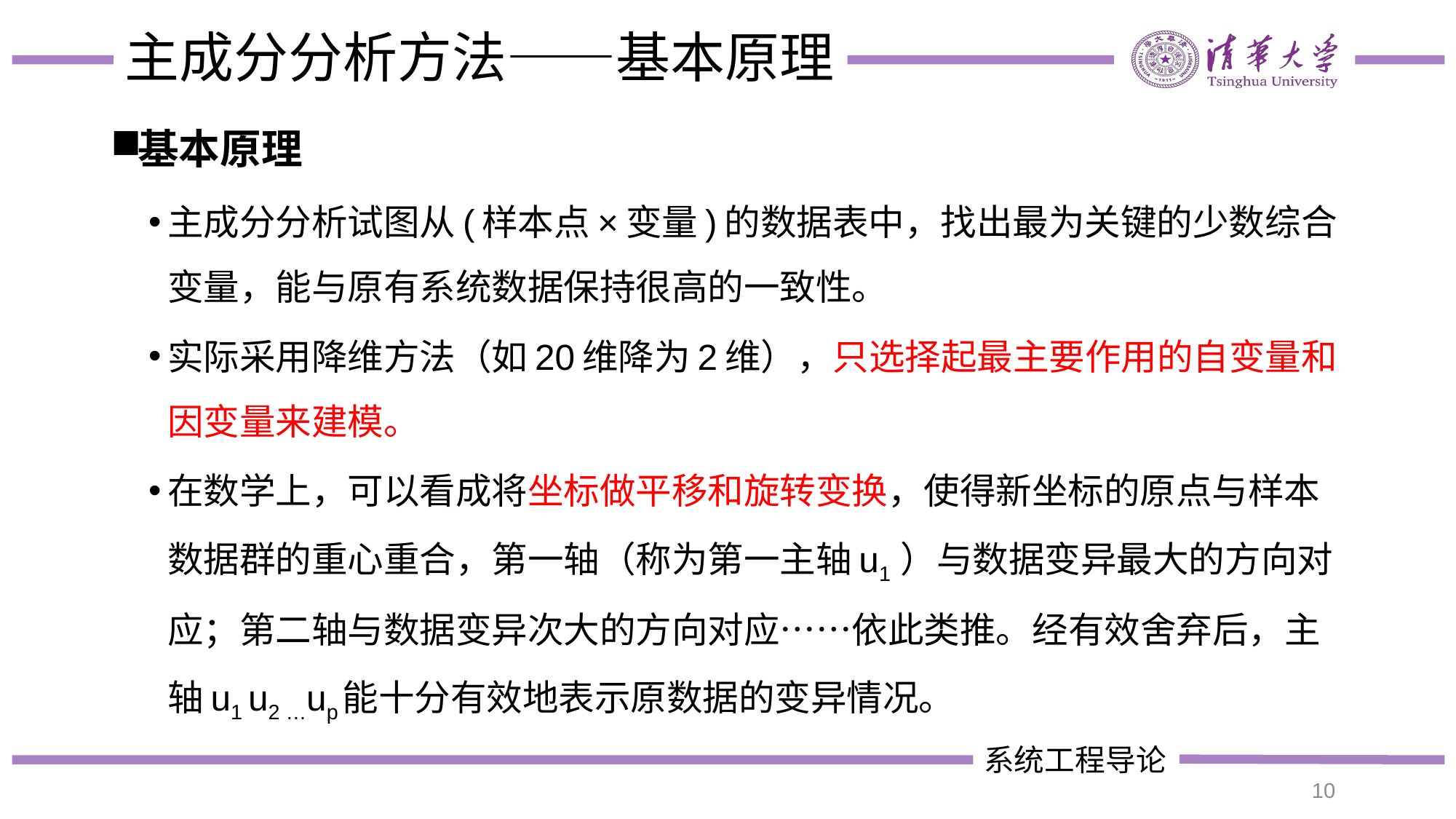

# 主成分分析方法——基本原理
基本原理
主成分分析试图从(样本点×变量)的数据表中，找出最为关键的少数综合变量，能与原有系统数据保持很高的一致性。
实际采用降维方法（如20维降为2维），只选择起最主要作用的自变量和因变量来建模。
在数学上，可以看成将坐标做平移和旋转变换，使得新坐标的原点与样本数据群的重心重合，第一轴（称为第一主轴u1 ）与数据变异最大的方向对应；第二轴与数据变异次大的方向对应……依此类推。经有效舍弃后，主轴u1 u2 …up能十分有效地表示原数据的变异情况。
10